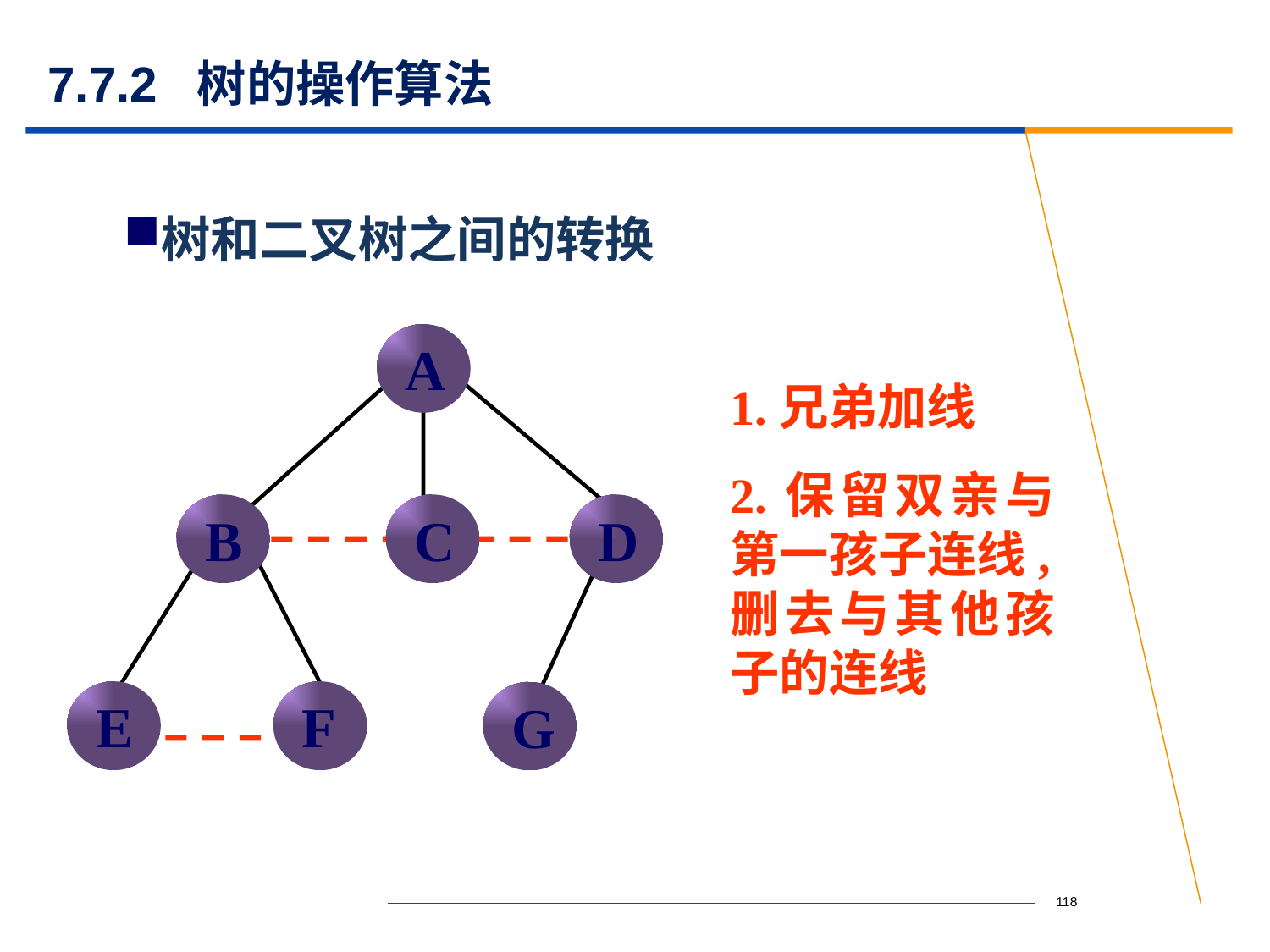

# 7.7.2  树的操作算法
树和二叉树之间的转换
A
  1.兄弟加线

2.保留双亲与第一孩子连线,删去与其他孩子的连线
B
C
D

E
F
G